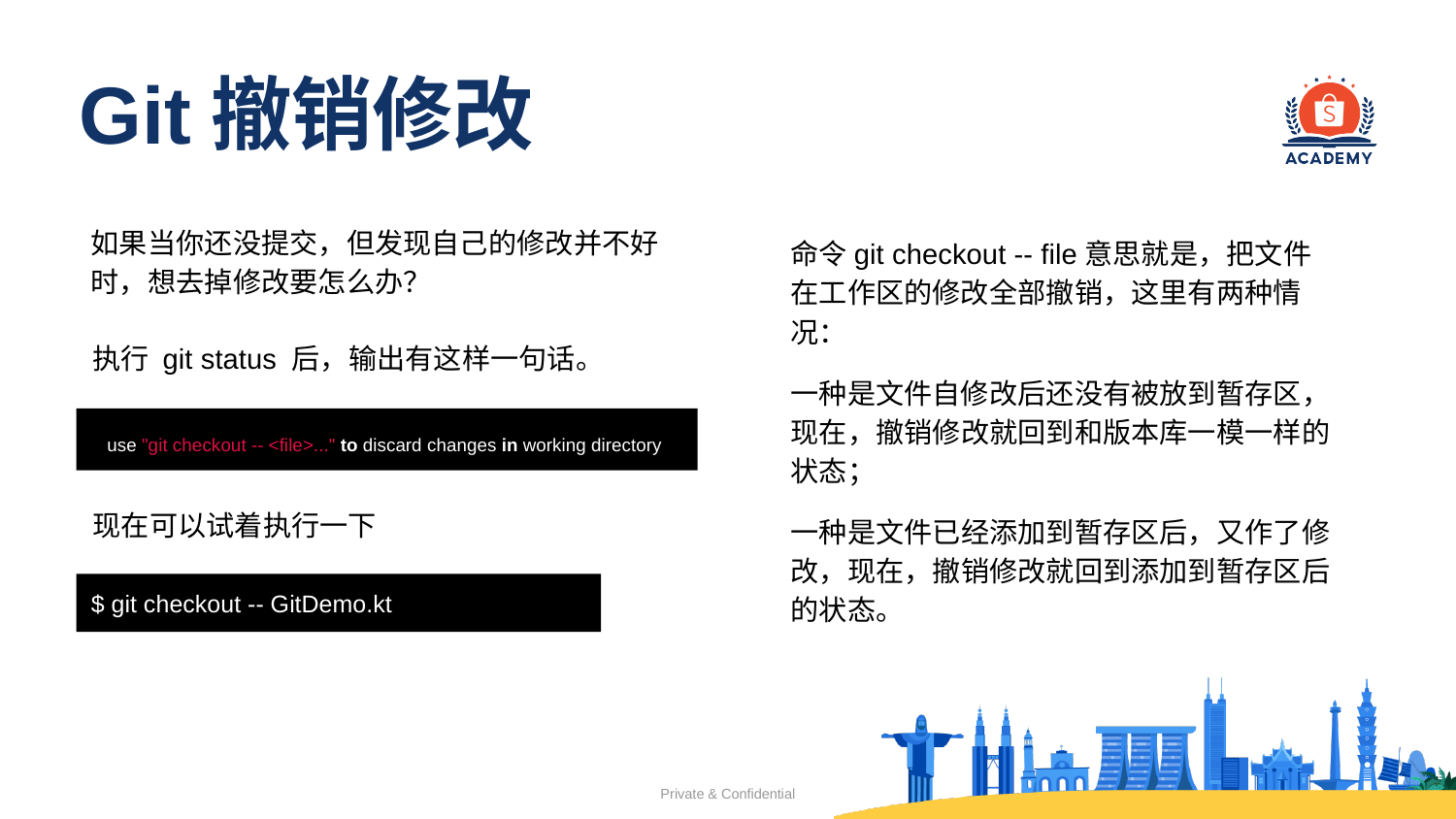

# Git撤销修改
如果当你还没提交，但发现自己的修改并不好时，想去掉修改要怎么办？
命令git checkout -- file意思就是，把文件在工作区的修改全部撤销，这里有两种情况：
一种是文件自修改后还没有被放到暂存区，现在，撤销修改就回到和版本库一模一样的状态；
一种是文件已经添加到暂存区后，又作了修改，现在，撤销修改就回到添加到暂存区后的状态。
执行 git status 后，输出有这样一句话。
use "git checkout -- <file>..." to discard changes in working directory
现在可以试着执行一下
$ git checkout -- GitDemo.kt